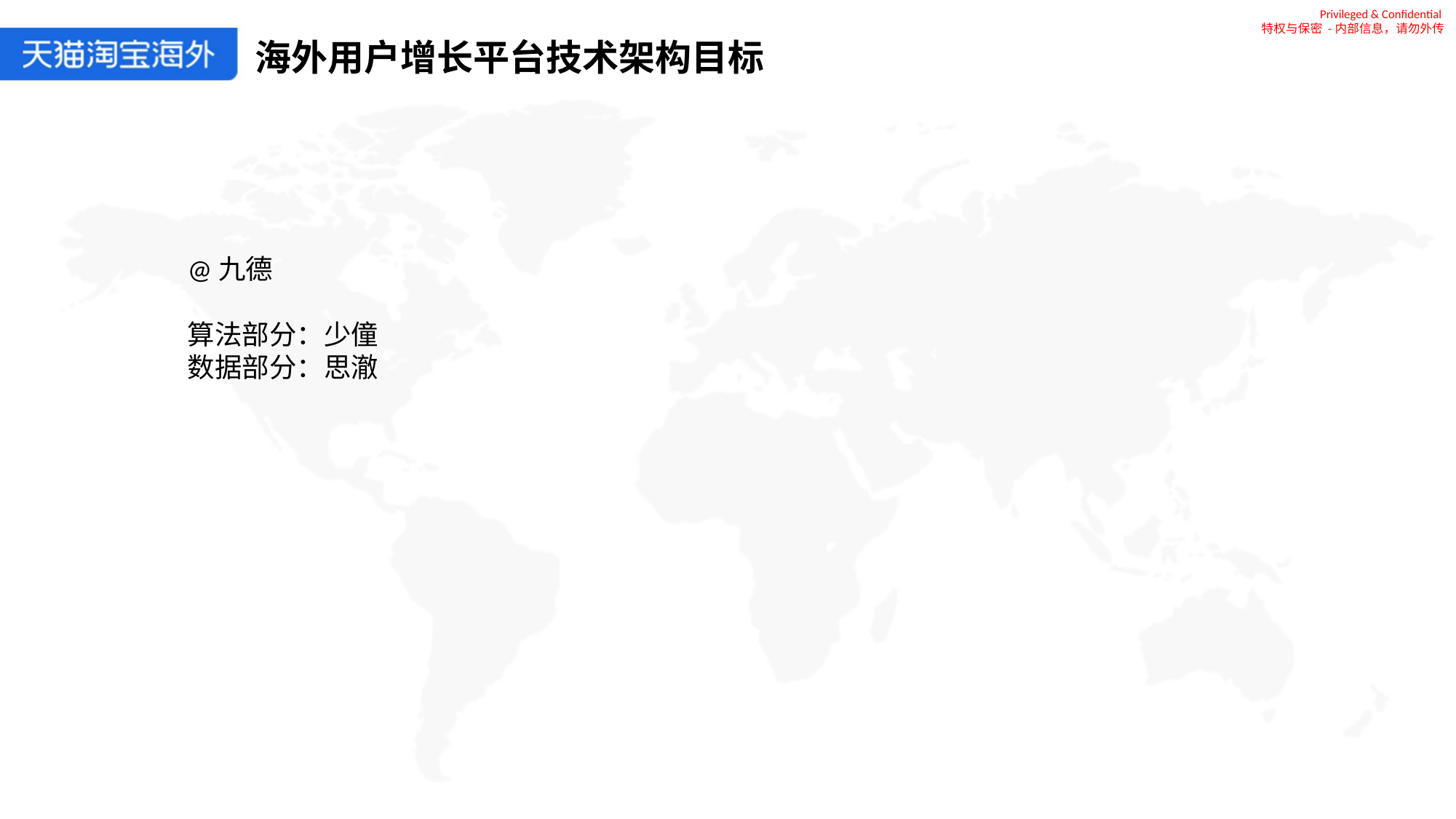

Privileged & Confidential
特权与保密 -内部信息，请勿外传
海外用户增长平台技术架构目标
@九德

算法部分：少僮
数据部分：思澈